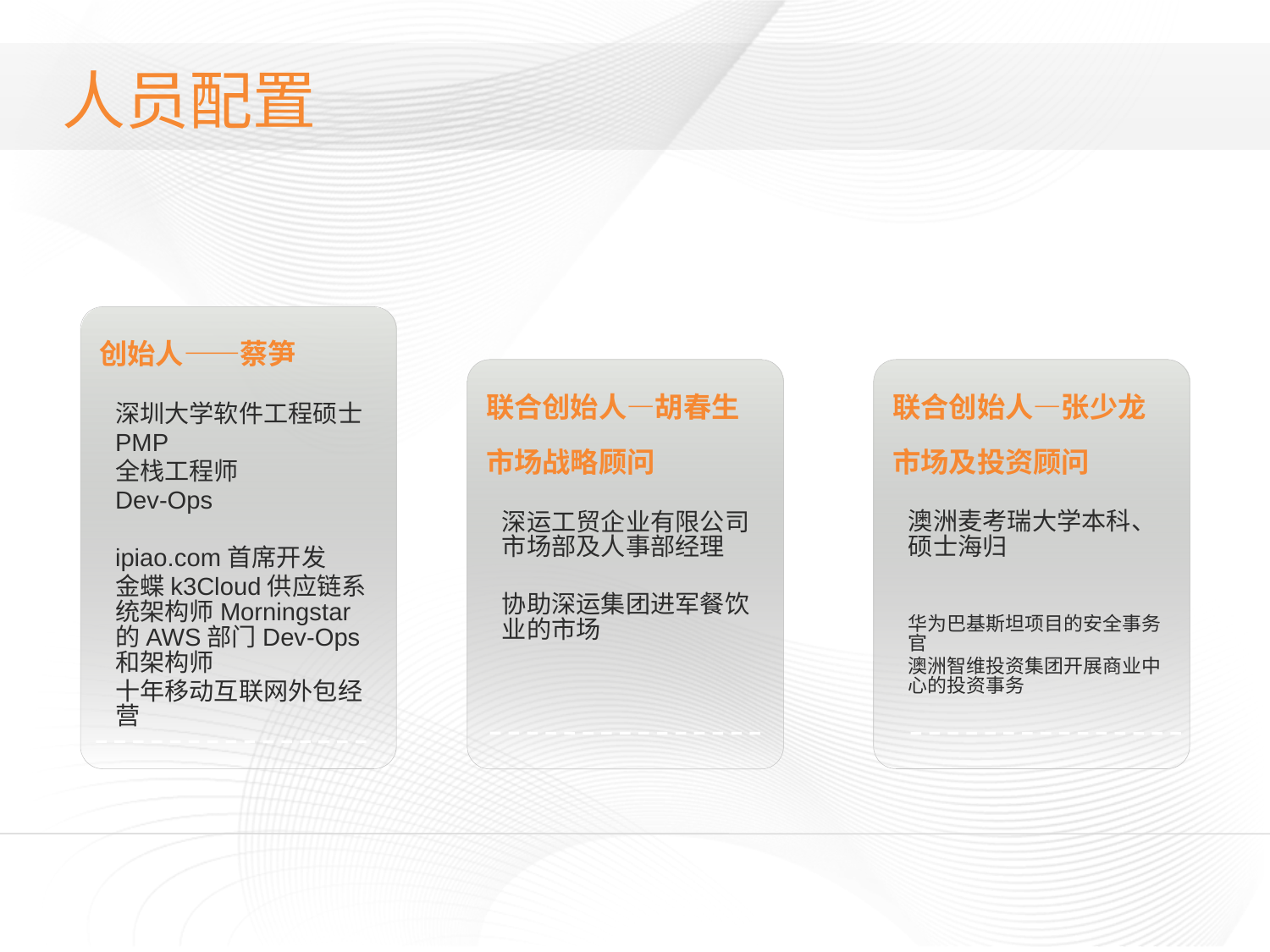

# 人员配置
创始人——蔡笋

深圳大学软件工程硕士
PMP
全栈工程师
Dev-Ops

ipiao.com首席开发
金蝶k3Cloud供应链系统架构师Morningstar的AWS部门Dev-Ops和架构师
十年移动互联网外包经营

联合创始人—胡春生
市场战略顾问

深运工贸企业有限公司市场部及人事部经理

协助深运集团进军餐饮业的市场

联合创始人—张少龙
市场及投资顾问

澳洲麦考瑞大学本科、硕士海归

华为巴基斯坦项目的安全事务官
澳洲智维投资集团开展商业中心的投资事务